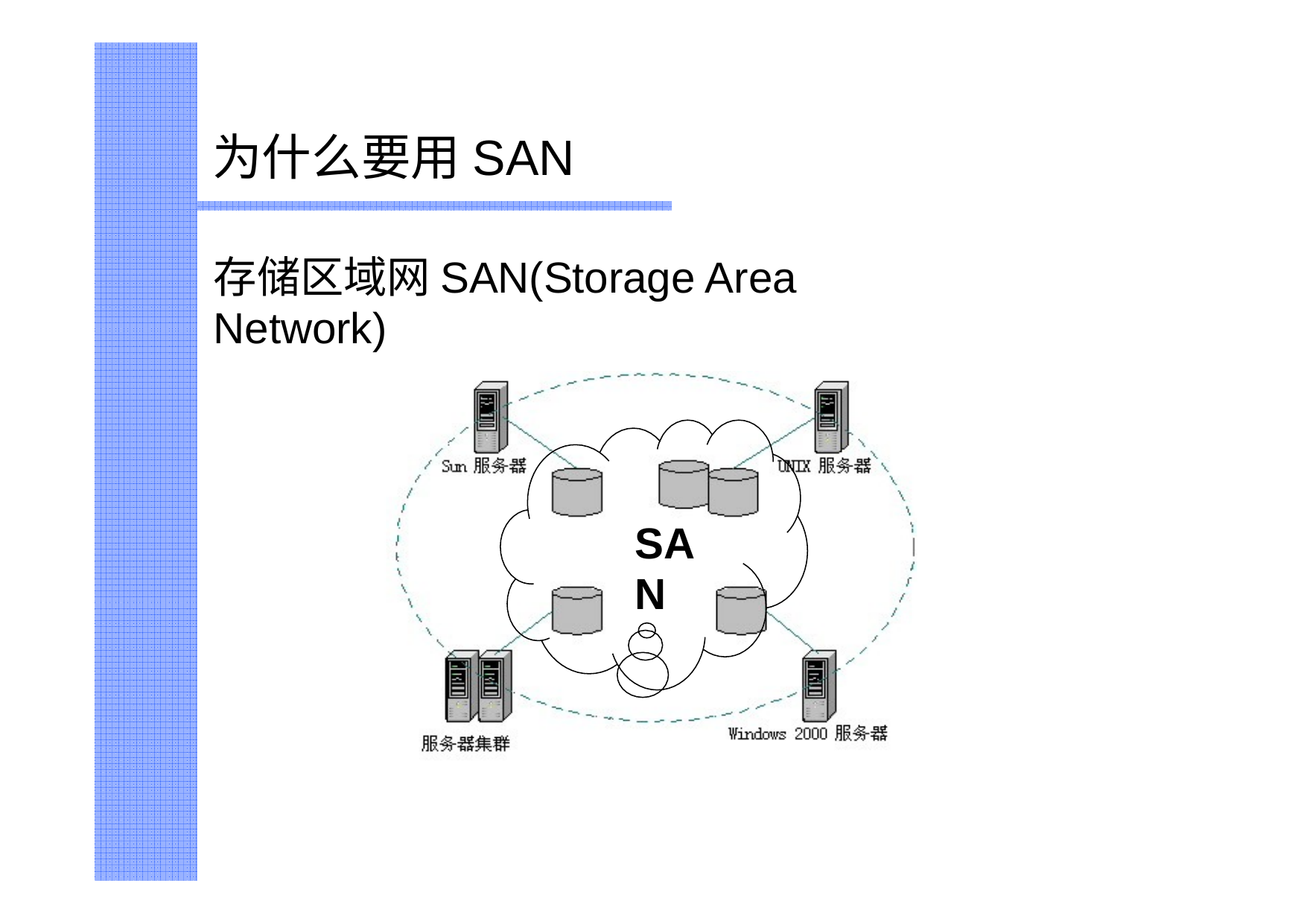

# 为什么要用SAN
传统存储解决方案 ——	信息岛

存储区域网SAN(Storage Area Network)

SAN